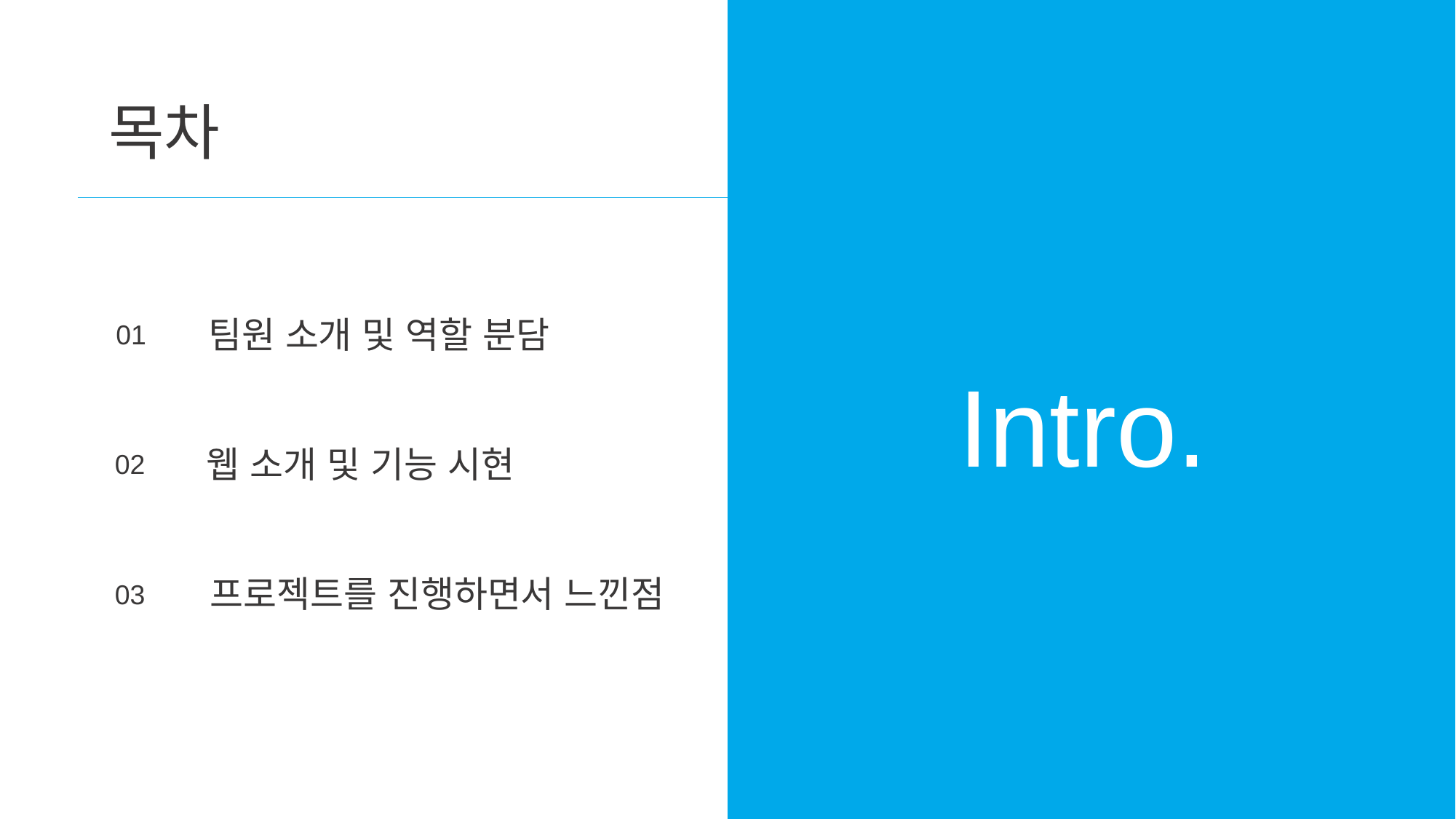

목차
팀원 소개 및 역할 분담
01
Intro.
웹 소개 및 기능 시현
02
프로젝트를 진행하면서 느낀점
03